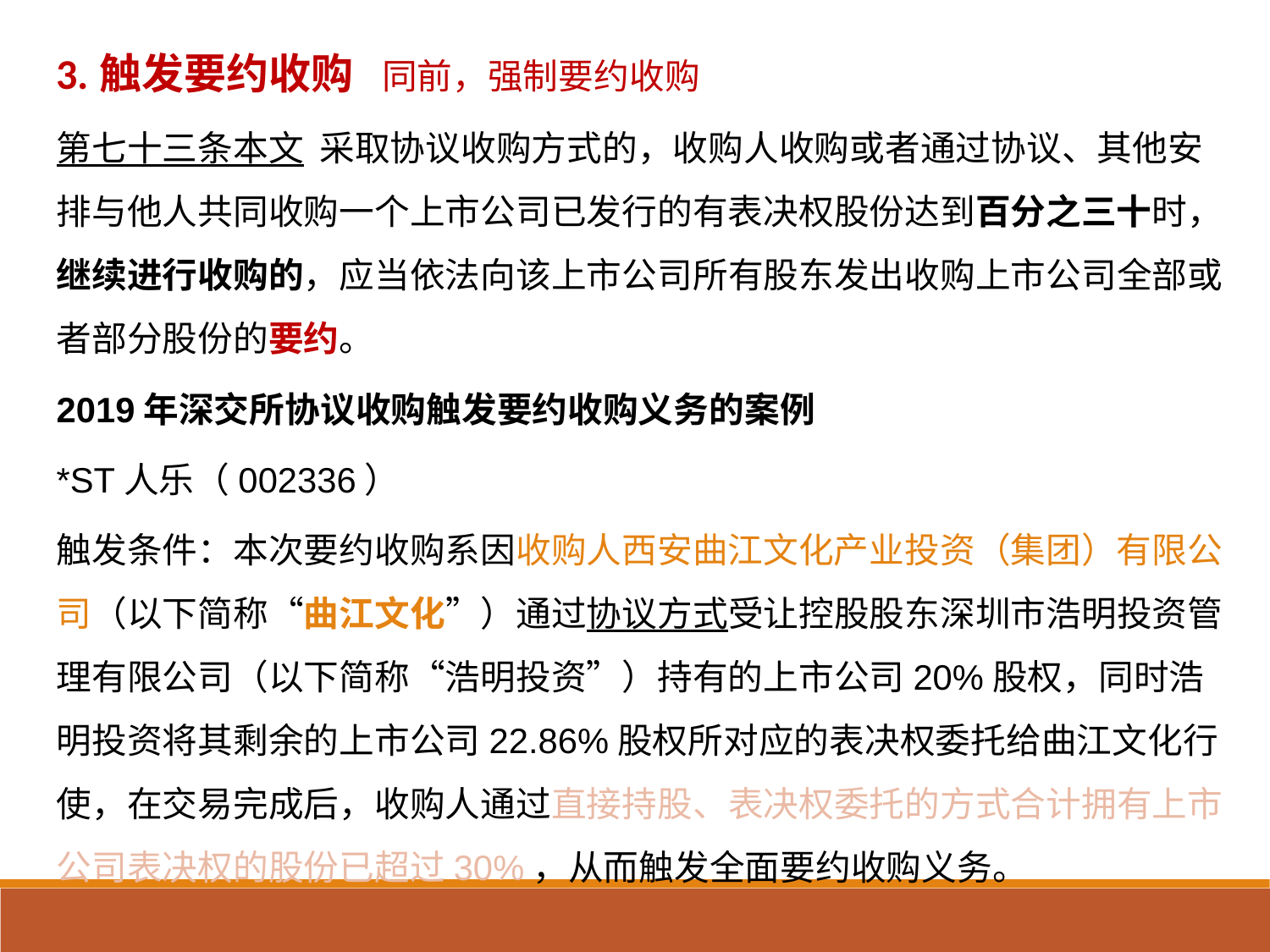

3.触发要约收购   同前，强制要约收购
第七十三条本文  采取协议收购方式的，收购人收购或者通过协议、其他安排与他人共同收购一个上市公司已发行的有表决权股份达到百分之三十时，继续进行收购的，应当依法向该上市公司所有股东发出收购上市公司全部或者部分股份的要约。
2019年深交所协议收购触发要约收购义务的案例
*ST人乐（002336）
触发条件：本次要约收购系因收购人西安曲江文化产业投资（集团）有限公司（以下简称“曲江文化”）通过协议方式受让控股股东深圳市浩明投资管理有限公司（以下简称“浩明投资”）持有的上市公司20%股权，同时浩明投资将其剩余的上市公司22.86%股权所对应的表决权委托给曲江文化行使，在交易完成后，收购人通过直接持股、表决权委托的方式合计拥有上市公司表决权的股份已超过30%，从而触发全面要约收购义务。